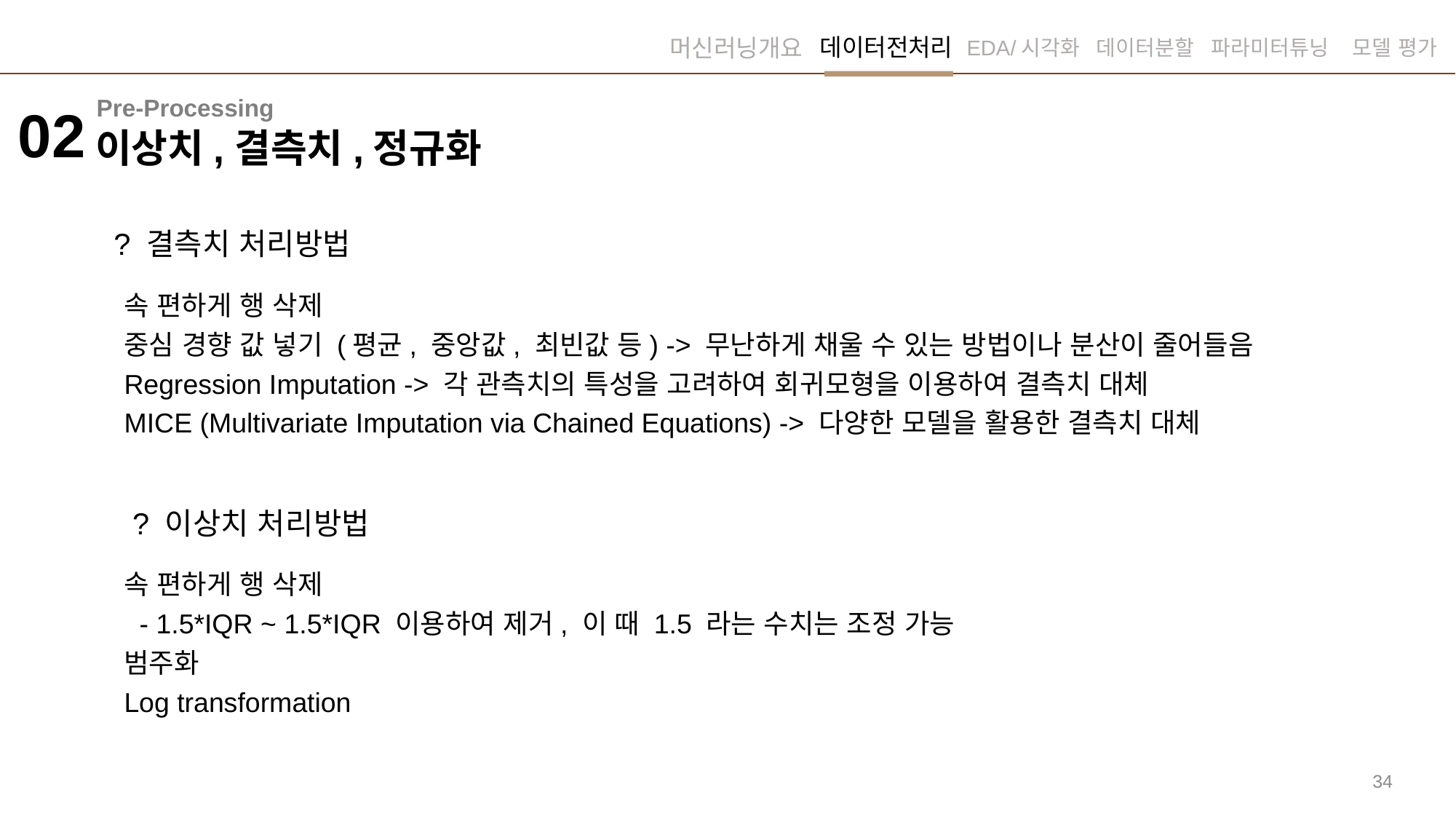

데이터전처리
머신러닝개요
EDA/시각화
데이터분할
파라미터튜닝
모델 평가

Pre-Processing
02
이상치,결측치,정규화
? 결측치 처리방법

속 편하게 행 삭제
중심 경향 값 넣기 (평균, 중앙값, 최빈값 등) -> 무난하게 채울 수 있는 방법이나 분산이 줄어들음
Regression Imputation -> 각 관측치의 특성을 고려하여 회귀모형을 이용하여 결측치 대체
MICE (Multivariate Imputation via Chained Equations) -> 다양한 모델을 활용한 결측치 대체

 ? 이상치 처리방법

속 편하게 행 삭제
  - 1.5*IQR ~ 1.5*IQR 이용하여 제거, 이 때 1.5 라는 수치는 조정 가능
범주화
Log transformation
34